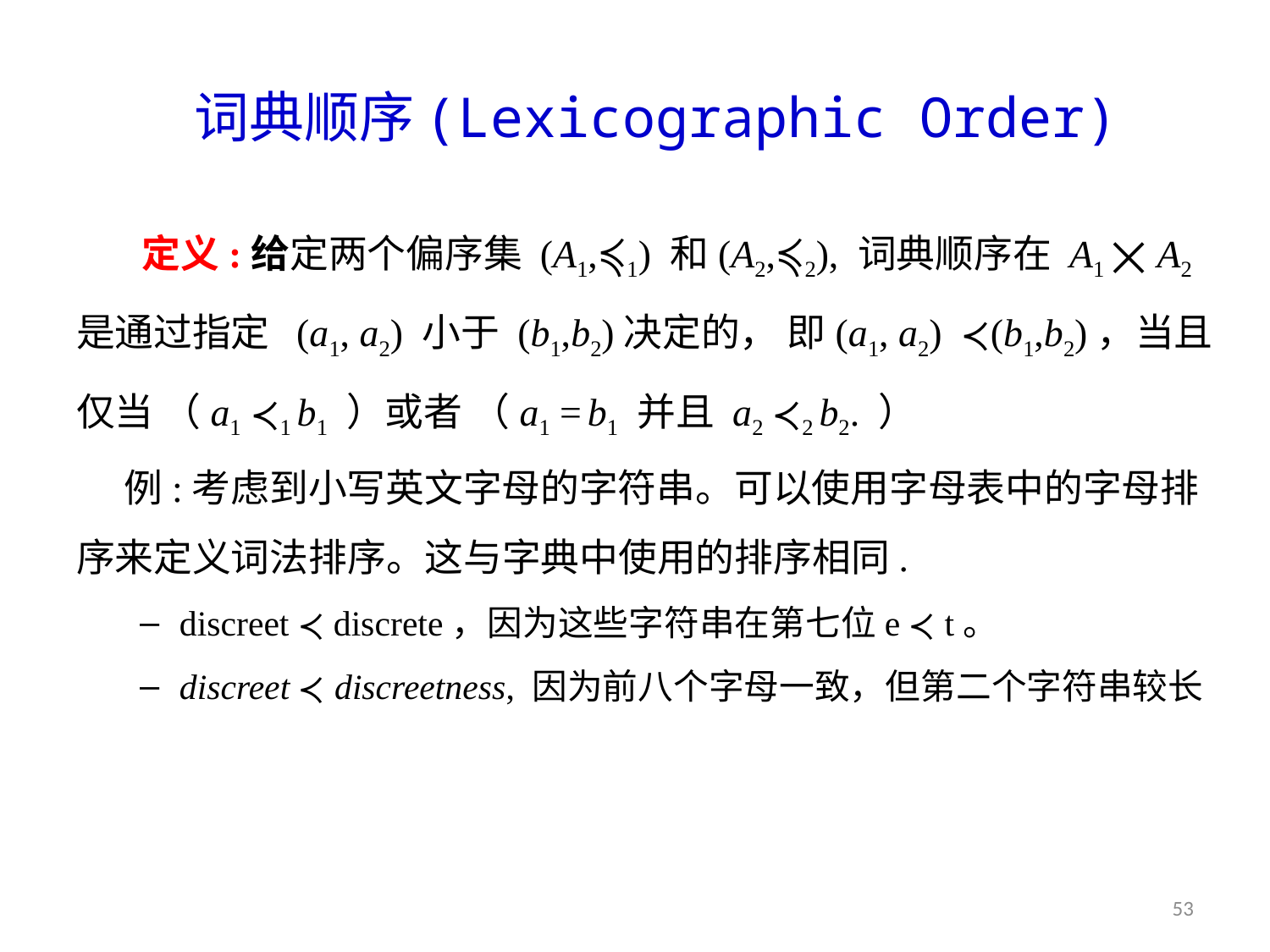

# 词典顺序(Lexicographic Order)
 定义:给定两个偏序集 (A1,≼1) 和(A2,≼2), 词典顺序在 A1 ⨉ A2  是通过指定  (a1, a2) 小于 (b1,b2)决定的， 即(a1, a2)  ≺(b1,b2)，当且仅当 （a1 ≺1 b1 ）或者 （a1 = b1 并且 a2 ≺2 b2. ）
例:考虑到小写英文字母的字符串。可以使用字母表中的字母排序来定义词法排序。这与字典中使用的排序相同.
discreet ≺ discrete，因为这些字符串在第七位e ≺ t。
discreet ≺ discreetness, 因为前八个字母一致，但第二个字符串较长
53